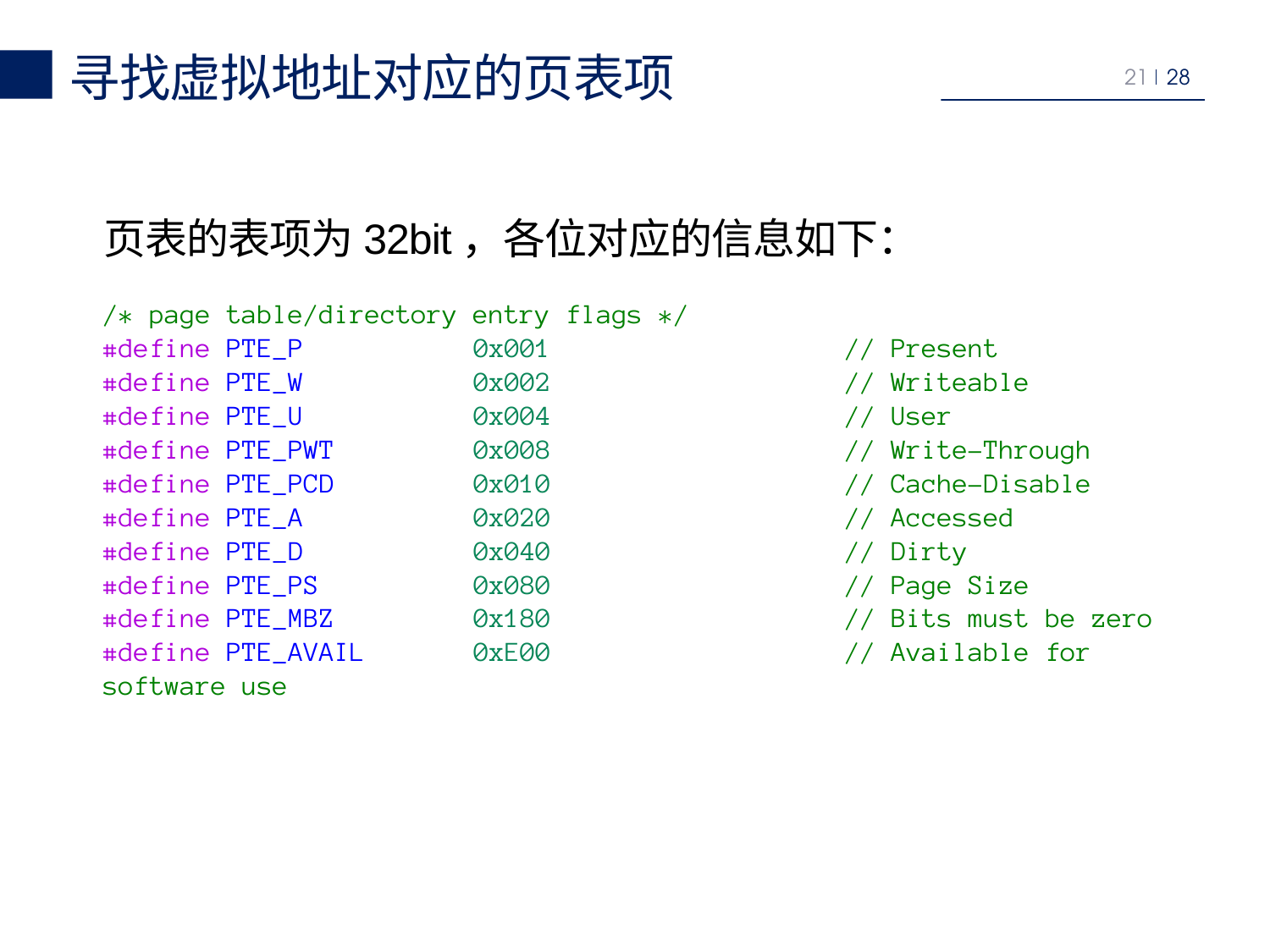

寻找虚拟地址对应的页表项

21
页表的表项为32bit，各位对应的信息如下：
/* page table/directory entry flags */
#define PTE_P           0x001                   // Present
#define PTE_W           0x002                   // Writeable
#define PTE_U           0x004                   // User
#define PTE_PWT         0x008                   // Write-Through
#define PTE_PCD         0x010                   // Cache-Disable
#define PTE_A           0x020                   // Accessed
#define PTE_D           0x040                   // Dirty
#define PTE_PS          0x080                   // Page Size
#define PTE_MBZ         0x180                   // Bits must be zero
#define PTE_AVAIL       0xE00                   // Available for software use